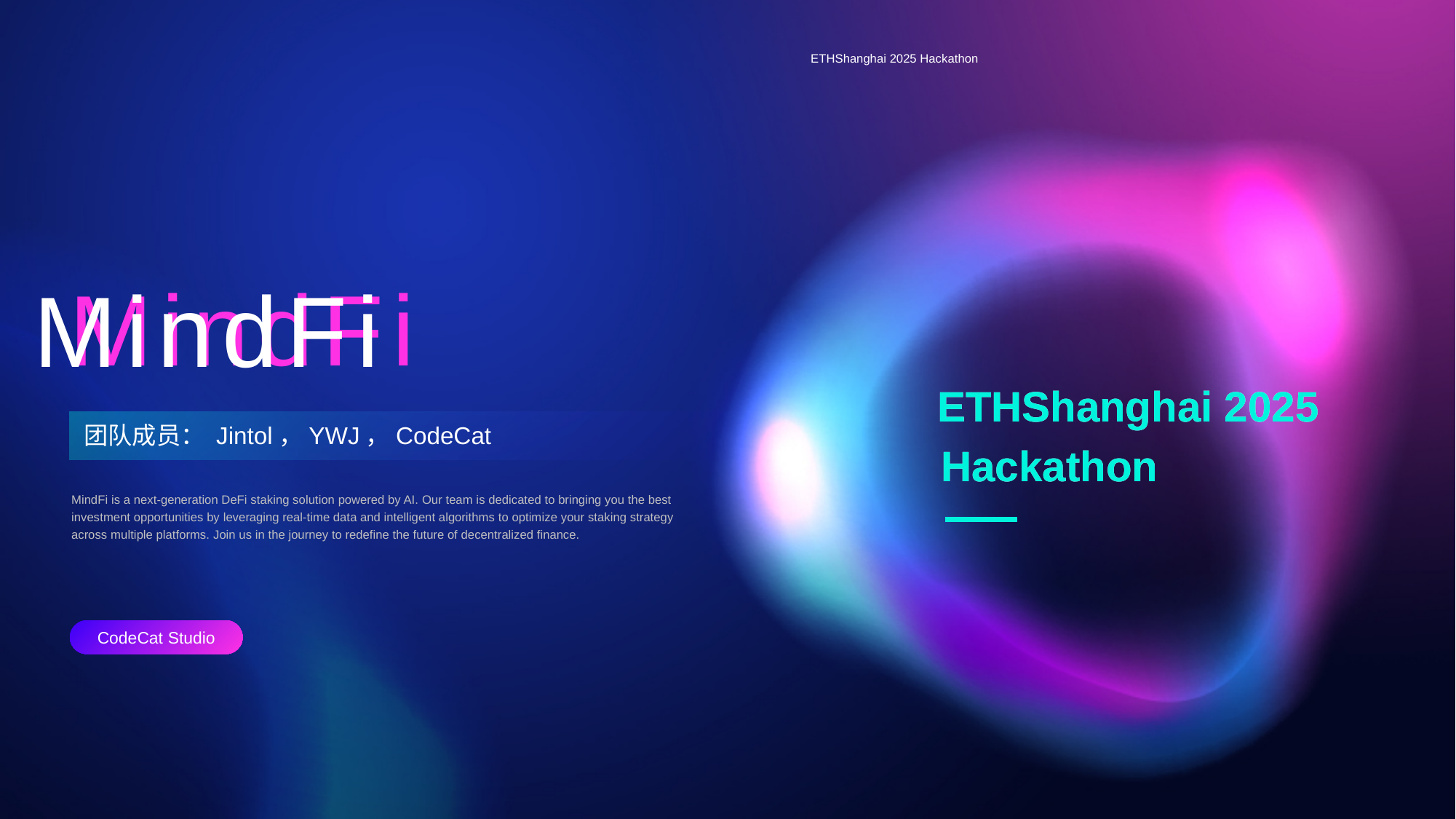

ETHShanghai 2025 Hackathon
MindFi
MindFi
ETHShanghai 2025
ETHShanghai 2025
Hackathon
Hackathon

团队成员： Jintol，YWJ，CodeCat
MindFi is a next-generation DeFi staking solution powered by AI. Our team is dedicated to bringing you the best investment opportunities by leveraging real-time data and intelligent algorithms to optimize your staking strategy across multiple platforms. Join us in the journey to redefine the future of decentralized finance.
CodeCat Studio